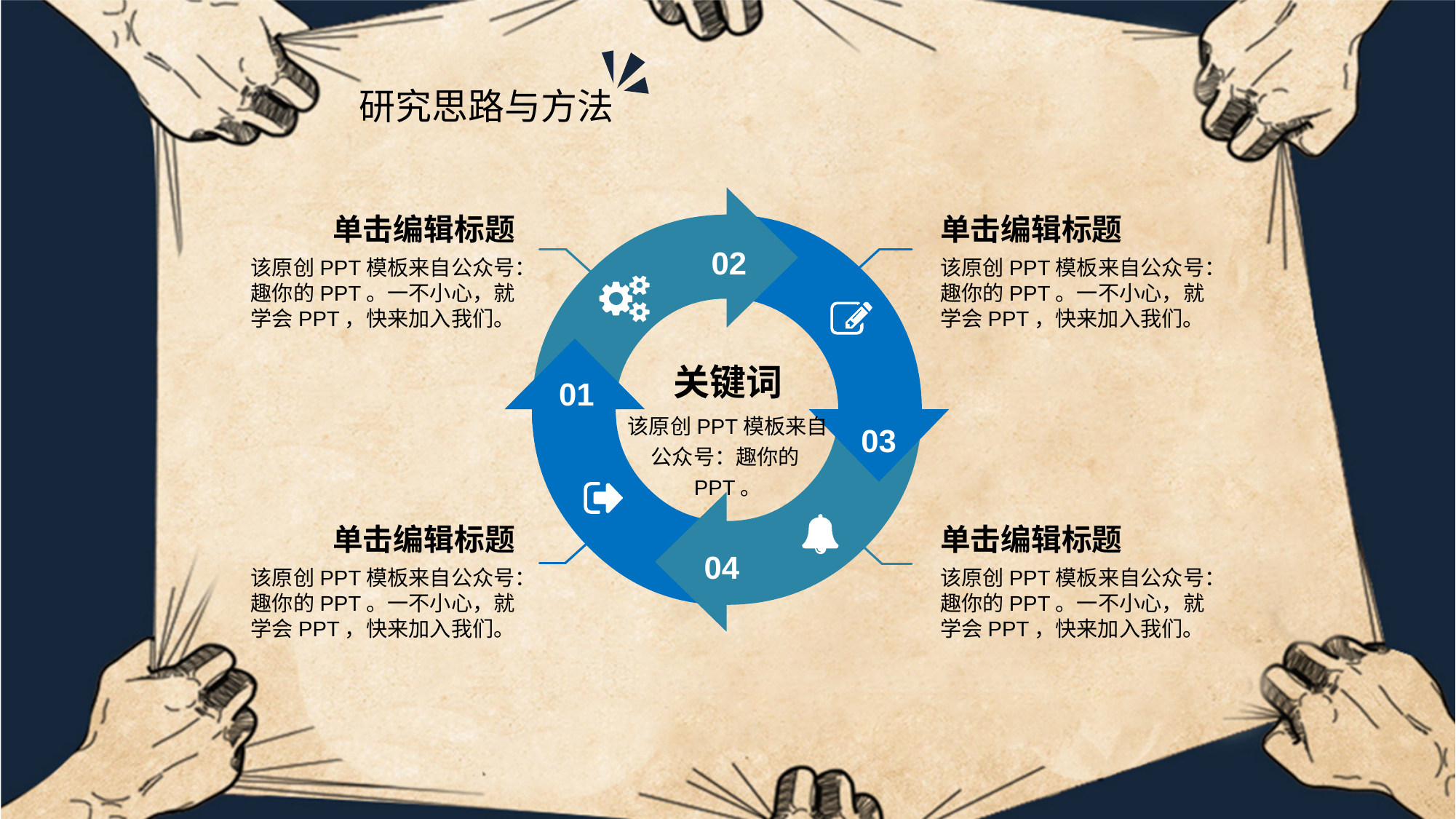

研究思路与方法

单击编辑标题
单击编辑标题

02
该原创PPT模板来自公众号：趣你的PPT。一不小心，就学会PPT，快来加入我们。
该原创PPT模板来自公众号：趣你的PPT。一不小心，就学会PPT，快来加入我们。

关键词
01
该原创PPT模板来自公众号：趣你的PPT。

03

单击编辑标题
单击编辑标题
04
该原创PPT模板来自公众号：趣你的PPT。一不小心，就学会PPT，快来加入我们。
该原创PPT模板来自公众号：趣你的PPT。一不小心，就学会PPT，快来加入我们。